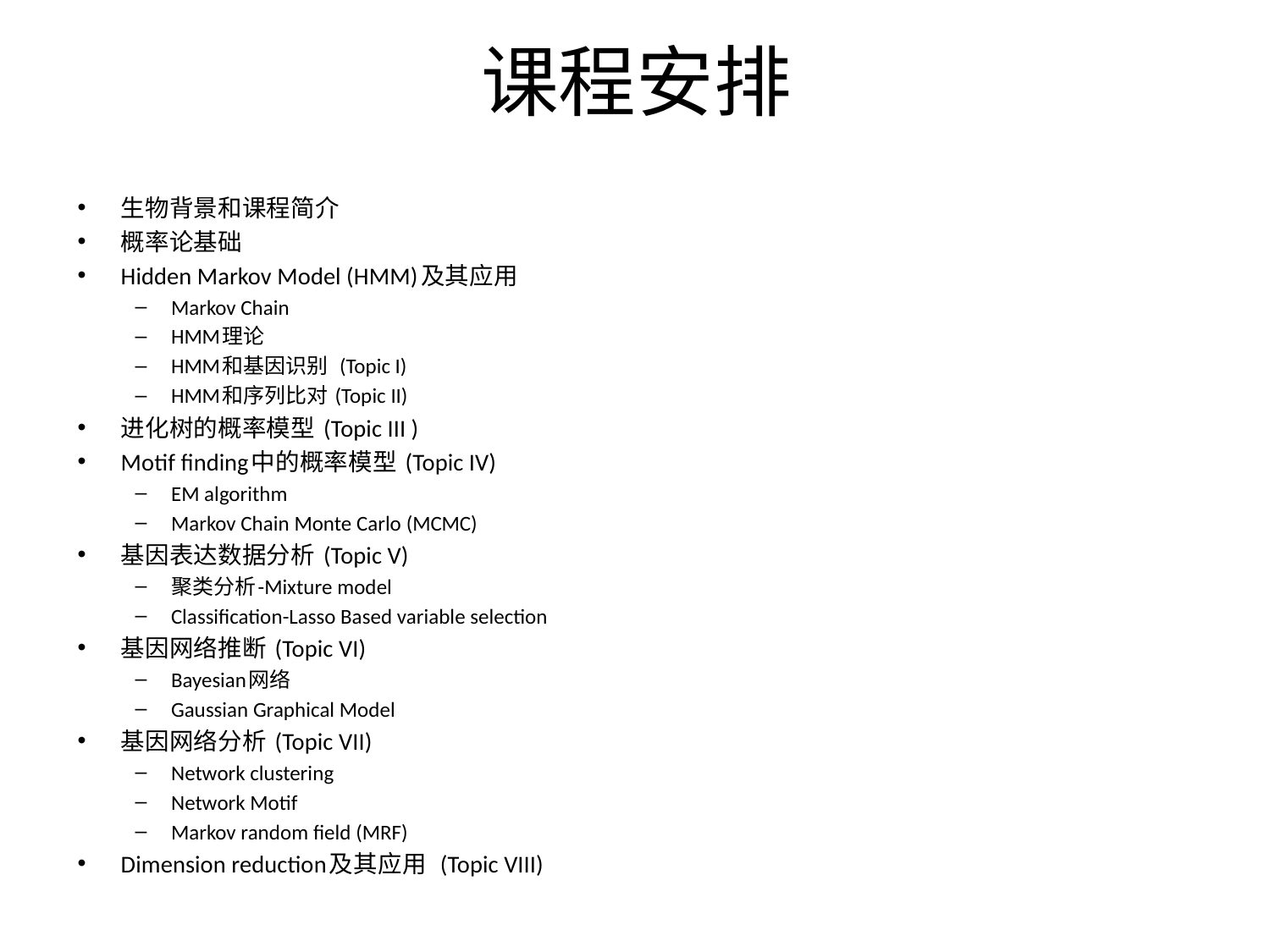

# 课程安排
生物背景和课程简介
概率论基础
Hidden Markov Model (HMM)及其应用
Markov Chain
HMM理论
HMM和基因识别  (Topic I)
HMM和序列比对 (Topic II)
进化树的概率模型 (Topic III )
Motif finding中的概率模型 (Topic IV)
EM algorithm
Markov Chain Monte Carlo (MCMC)
基因表达数据分析 (Topic V)
聚类分析-Mixture model
Classification-Lasso Based variable selection
基因网络推断 (Topic VI)
Bayesian网络
Gaussian Graphical Model
基因网络分析 (Topic VII)
Network clustering
Network Motif
Markov random field (MRF)
Dimension reduction及其应用  (Topic VIII)